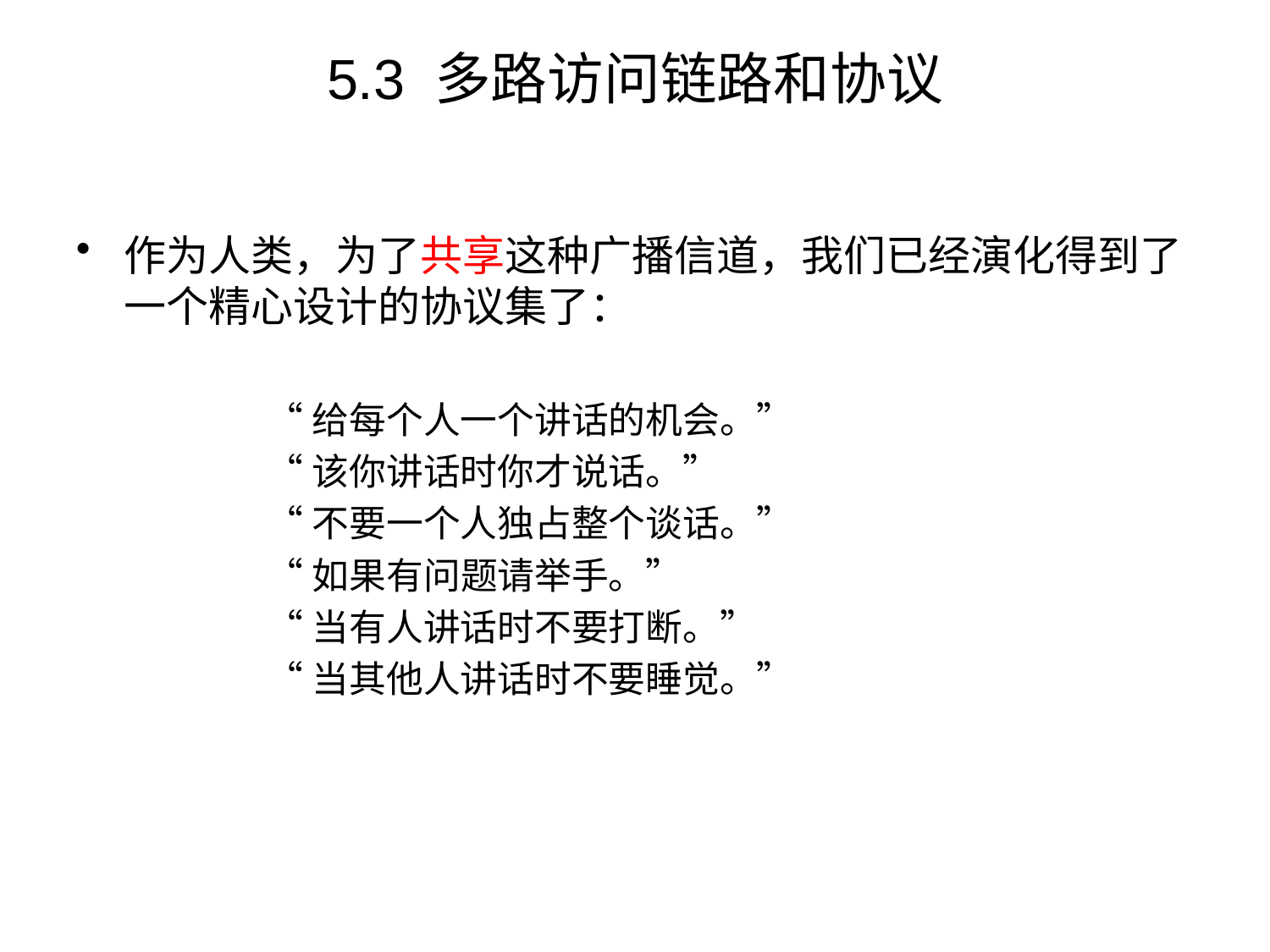

# 5.3 多路访问链路和协议
作为人类，为了共享这种广播信道，我们已经演化得到了一个精心设计的协议集了：

	“给每个人一个讲话的机会。”
	“该你讲话时你才说话。”
	“不要一个人独占整个谈话。”
	“如果有问题请举手。”
	“当有人讲话时不要打断。”
	“当其他人讲话时不要睡觉。”